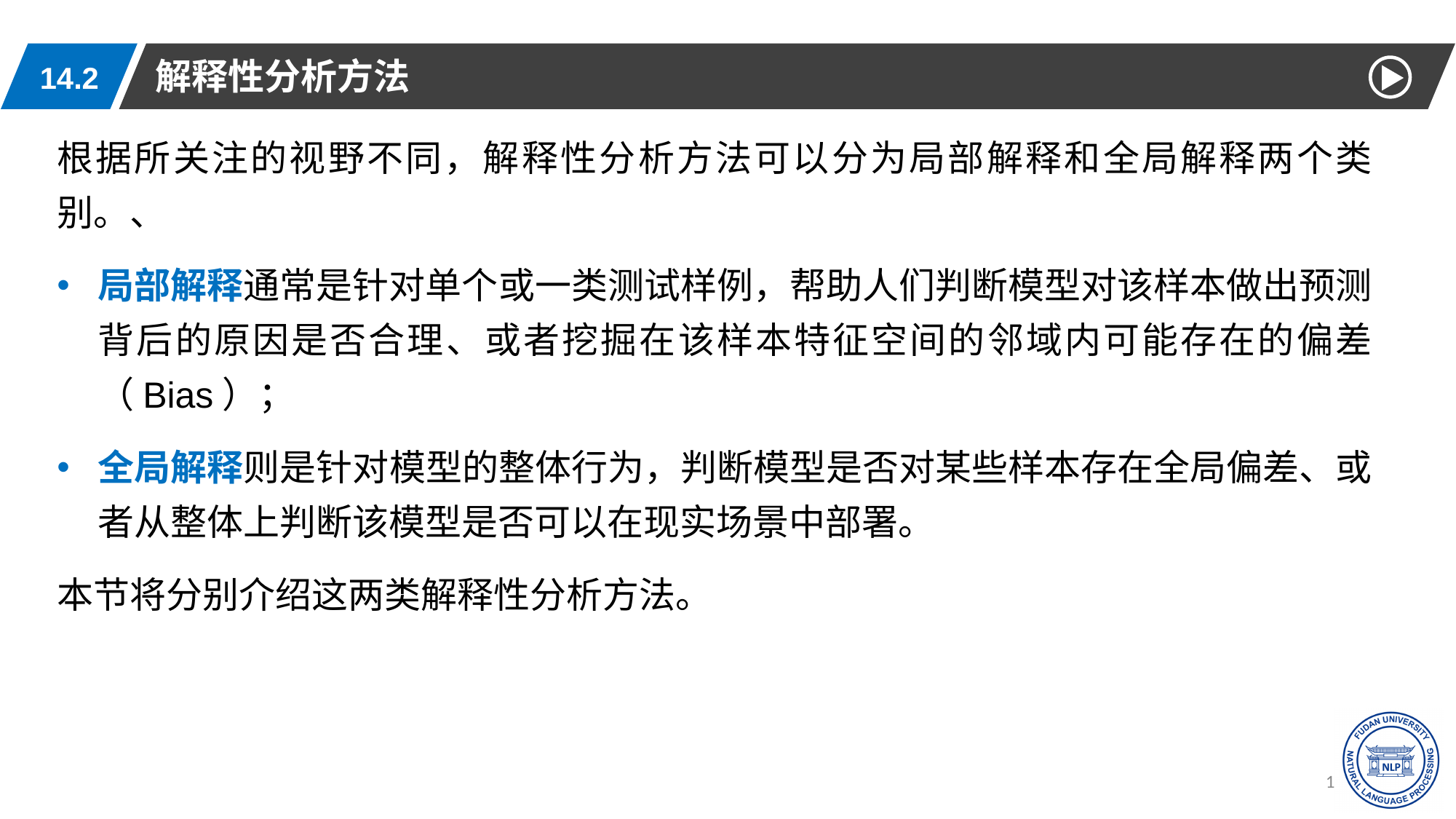

解释性分析方法
14.2

根据所关注的视野不同，解释性分析方法可以分为局部解释和全局解释两个类别。、
局部解释通常是针对单个或一类测试样例，帮助人们判断模型对该样本做出预测背后的原因是否合理、或者挖掘在该样本特征空间的邻域内可能存在的偏差（Bias）；
全局解释则是针对模型的整体行为，判断模型是否对某些样本存在全局偏差、或者从整体上判断该模型是否可以在现实场景中部署。
本节将分别介绍这两类解释性分析方法。
14